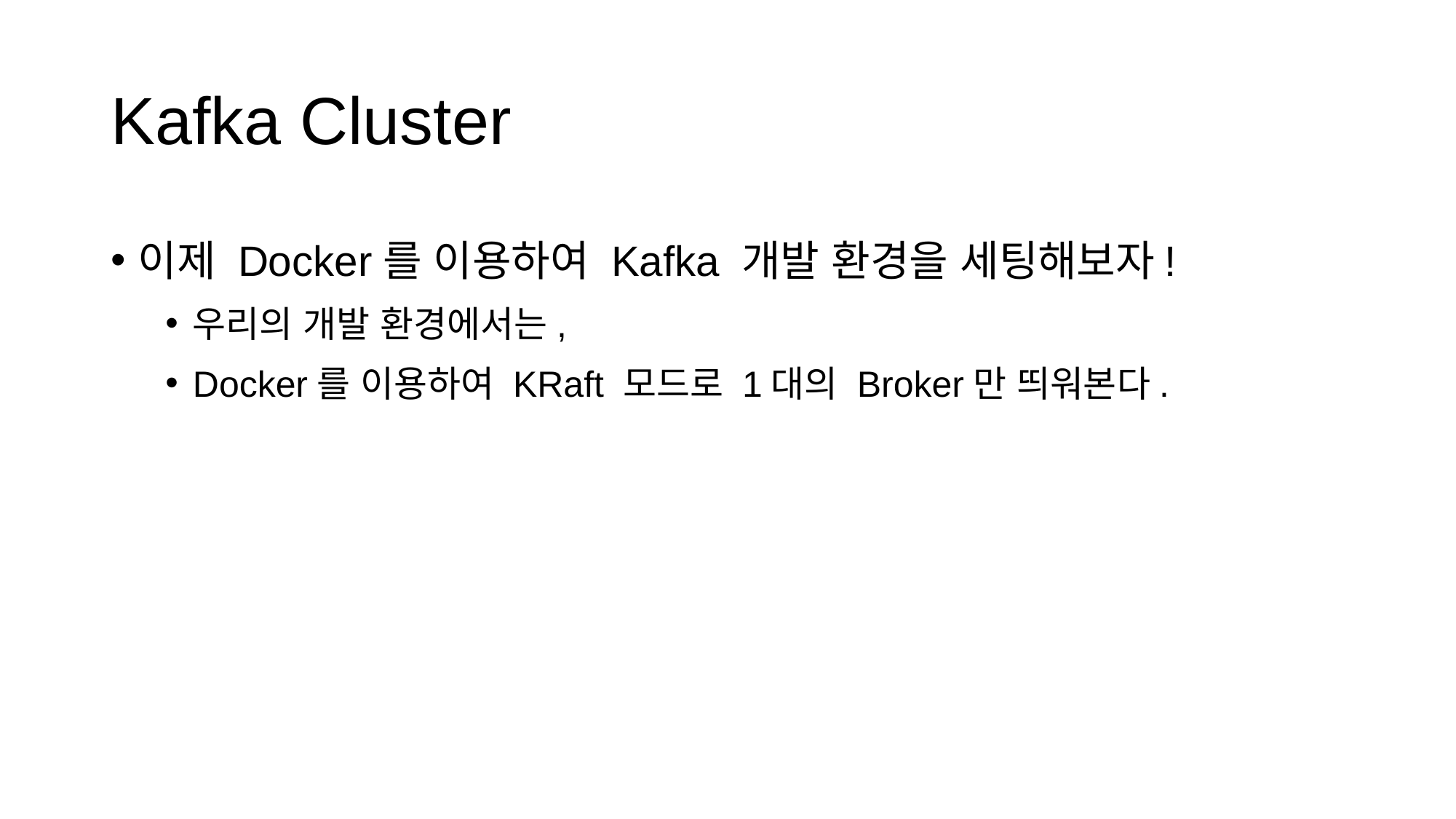

# Kafka Cluster
이제 Docker를 이용하여 Kafka 개발 환경을 세팅해보자!
우리의 개발 환경에서는,
Docker를 이용하여 KRaft 모드로 1대의 Broker만 띄워본다.